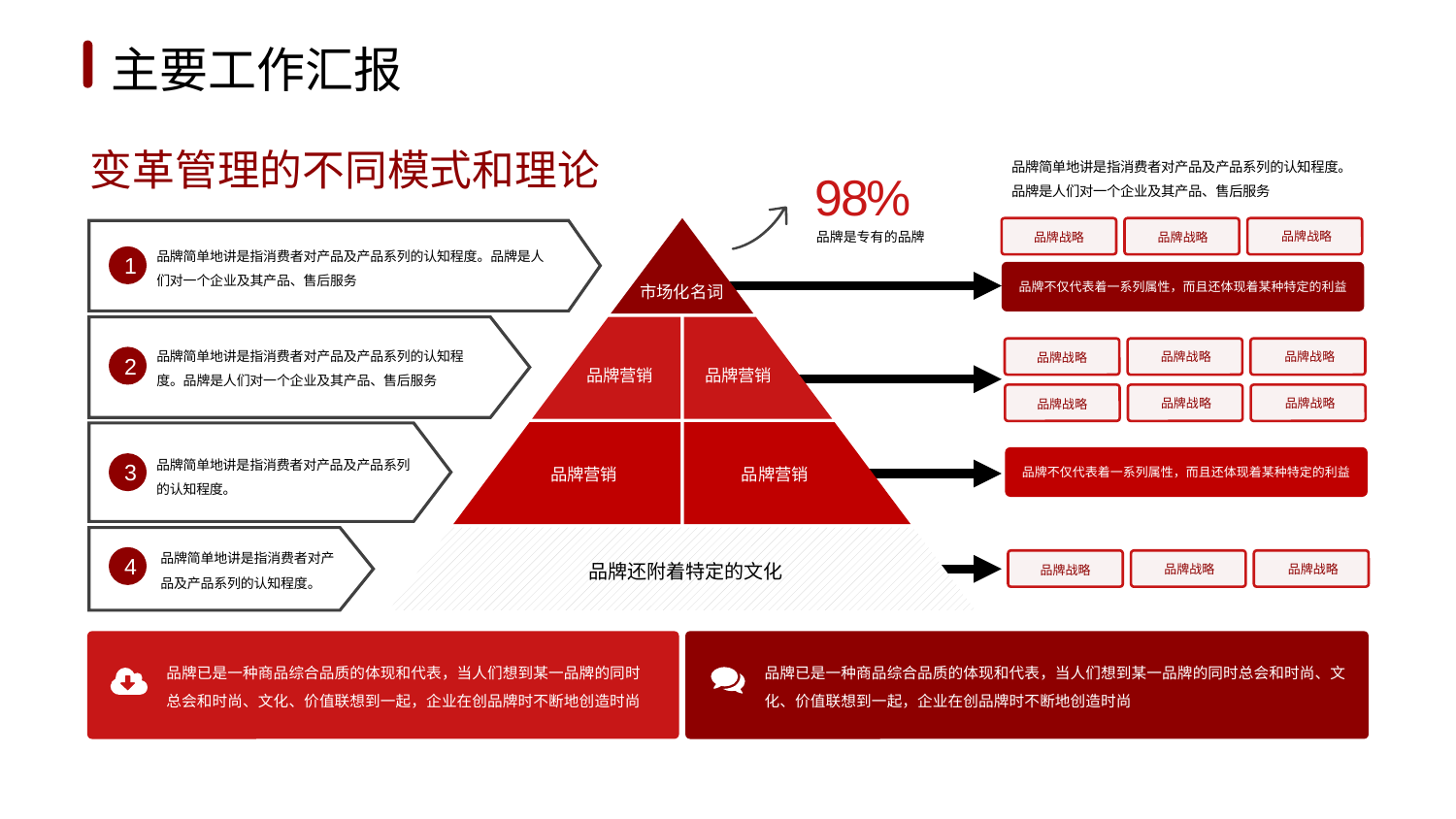

1
2
3
4
5
6
主要工作汇报

变革管理的不同模式和理论
品牌简单地讲是指消费者对产品及产品系列的认知程度。品牌是人们对一个企业及其产品、售后服务
98%

市场化名词

品牌营销
品牌营销

品牌营销
品牌营销

品牌还附着特定的文化

品牌是专有的品牌
品牌战略
品牌战略
品牌战略
品牌简单地讲是指消费者对产品及产品系列的认知程度。品牌是人们对一个企业及其产品、售后服务
1

Relationships
品牌不仅代表着一系列属性，而且还体现着某种特定的利益

品牌简单地讲是指消费者对产品及产品系列的认知程度。品牌是人们对一个企业及其产品、售后服务

品牌战略
品牌战略
2
品牌战略

品牌战略
品牌战略
品牌战略

品牌简单地讲是指消费者对产品及产品系列的认知程度。

Relationships
3
品牌不仅代表着一系列属性，而且还体现着某种特定的利益

品牌简单地讲是指消费者对产品及产品系列的认知程度。
4

品牌战略
品牌战略
品牌战略

品牌已是一种商品综合品质的体现和代表，当人们想到某一品牌的同时总会和时尚、文化、价值联想到一起，企业在创品牌时不断地创造时尚
品牌已是一种商品综合品质的体现和代表，当人们想到某一品牌的同时总会和时尚、文化、价值联想到一起，企业在创品牌时不断地创造时尚